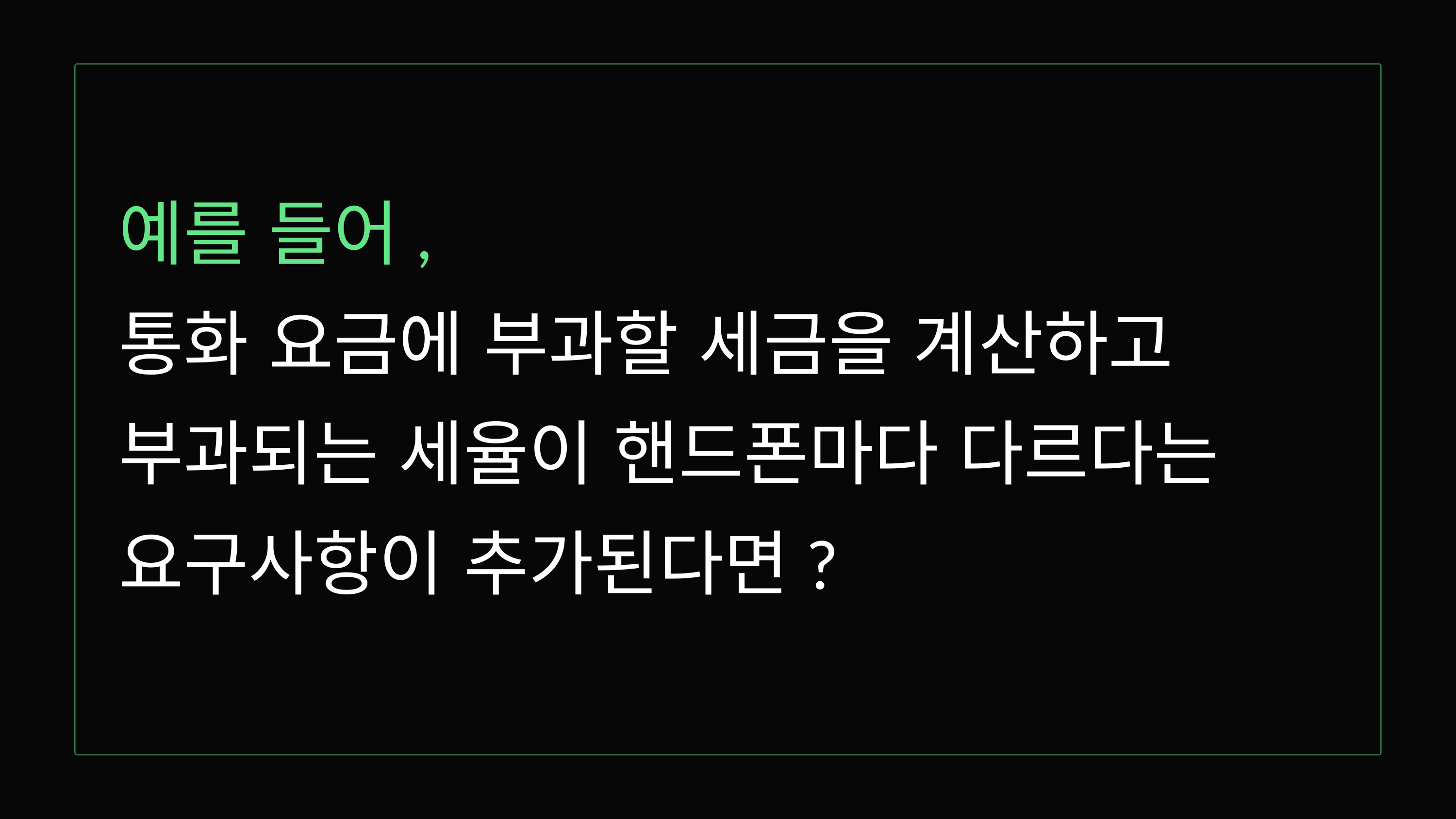

예를 들어,
통화 요금에 부과할 세금을 계산하고
부과되는 세율이 핸드폰마다 다르다는 요구사항이 추가된다면?